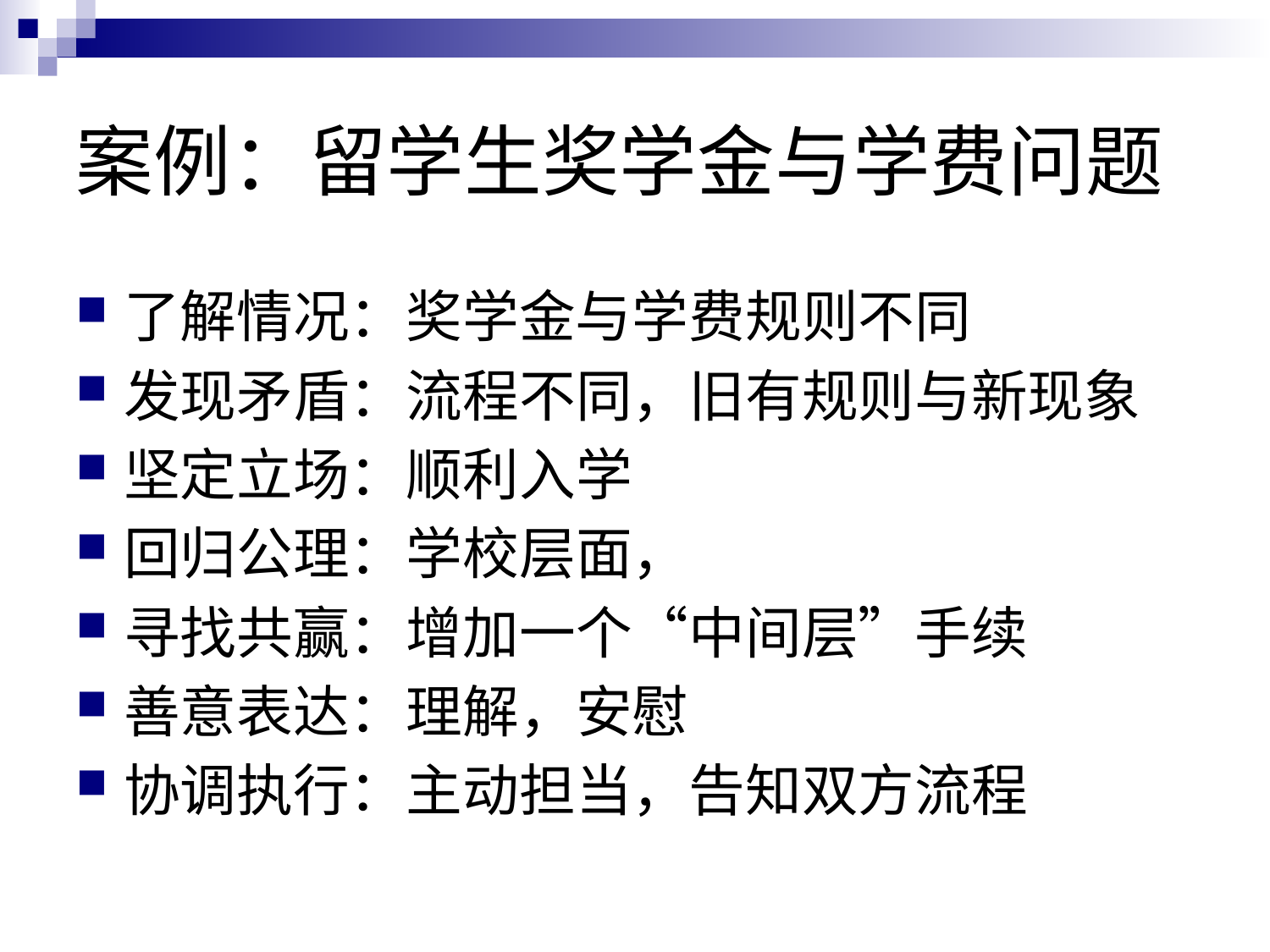

# 案例：留学生奖学金与学费问题
了解情况：奖学金与学费规则不同
发现矛盾：流程不同，旧有规则与新现象
坚定立场：顺利入学
回归公理：学校层面，
寻找共赢：增加一个“中间层”手续
善意表达：理解，安慰
协调执行：主动担当，告知双方流程